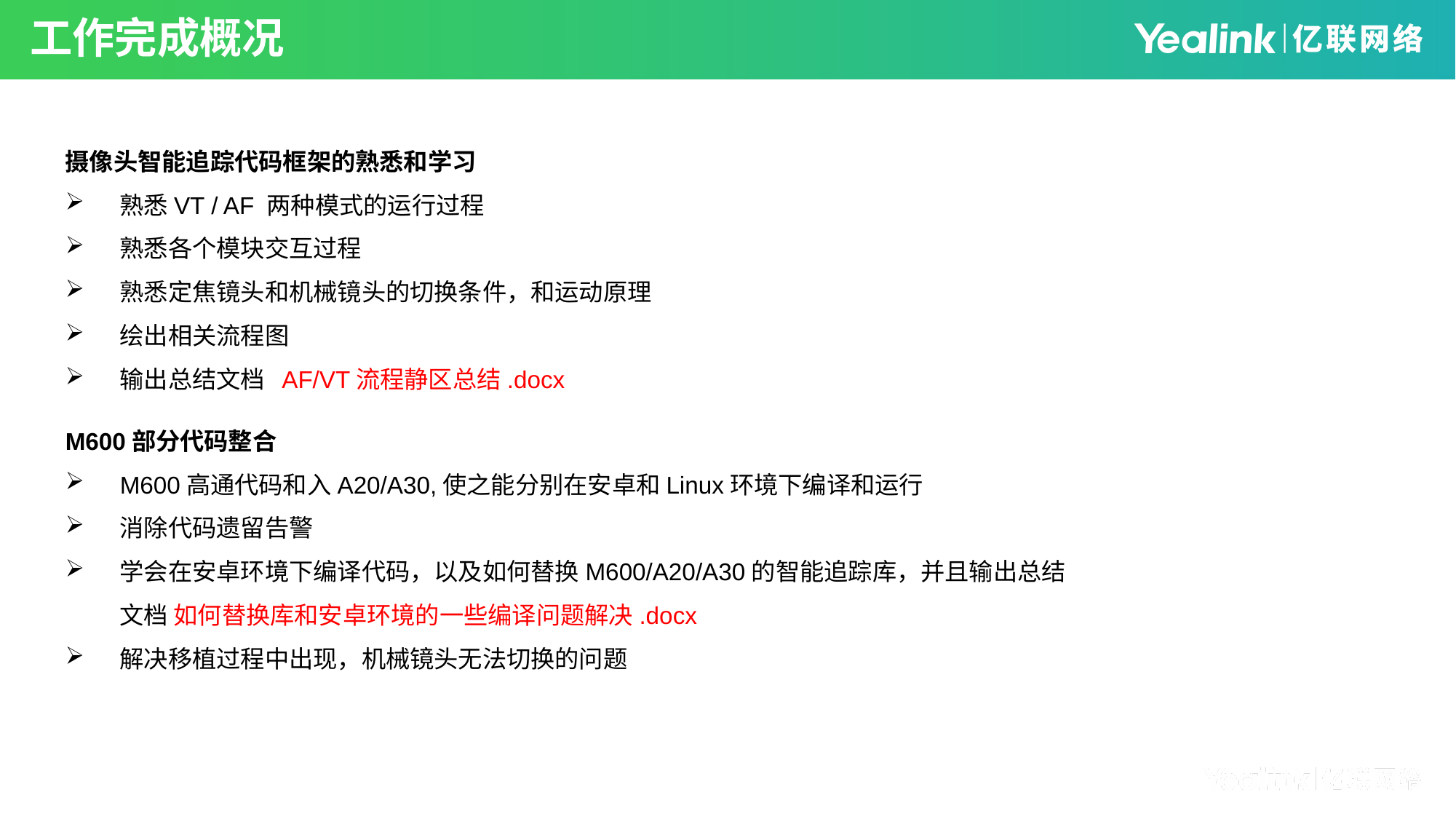

工作完成概况
摄像头智能追踪代码框架的熟悉和学习
熟悉VT / AF 两种模式的运行过程
熟悉各个模块交互过程
熟悉定焦镜头和机械镜头的切换条件，和运动原理
绘出相关流程图
输出总结文档  AF/VT流程静区总结.docx

M600部分代码整合
M600高通代码和入A20/A30,使之能分别在安卓和Linux环境下编译和运行
消除代码遗留告警
学会在安卓环境下编译代码，以及如何替换M600/A20/A30的智能追踪库，并且输出总结文档 如何替换库和安卓环境的一些编译问题解决.docx
解决移植过程中出现，机械镜头无法切换的问题